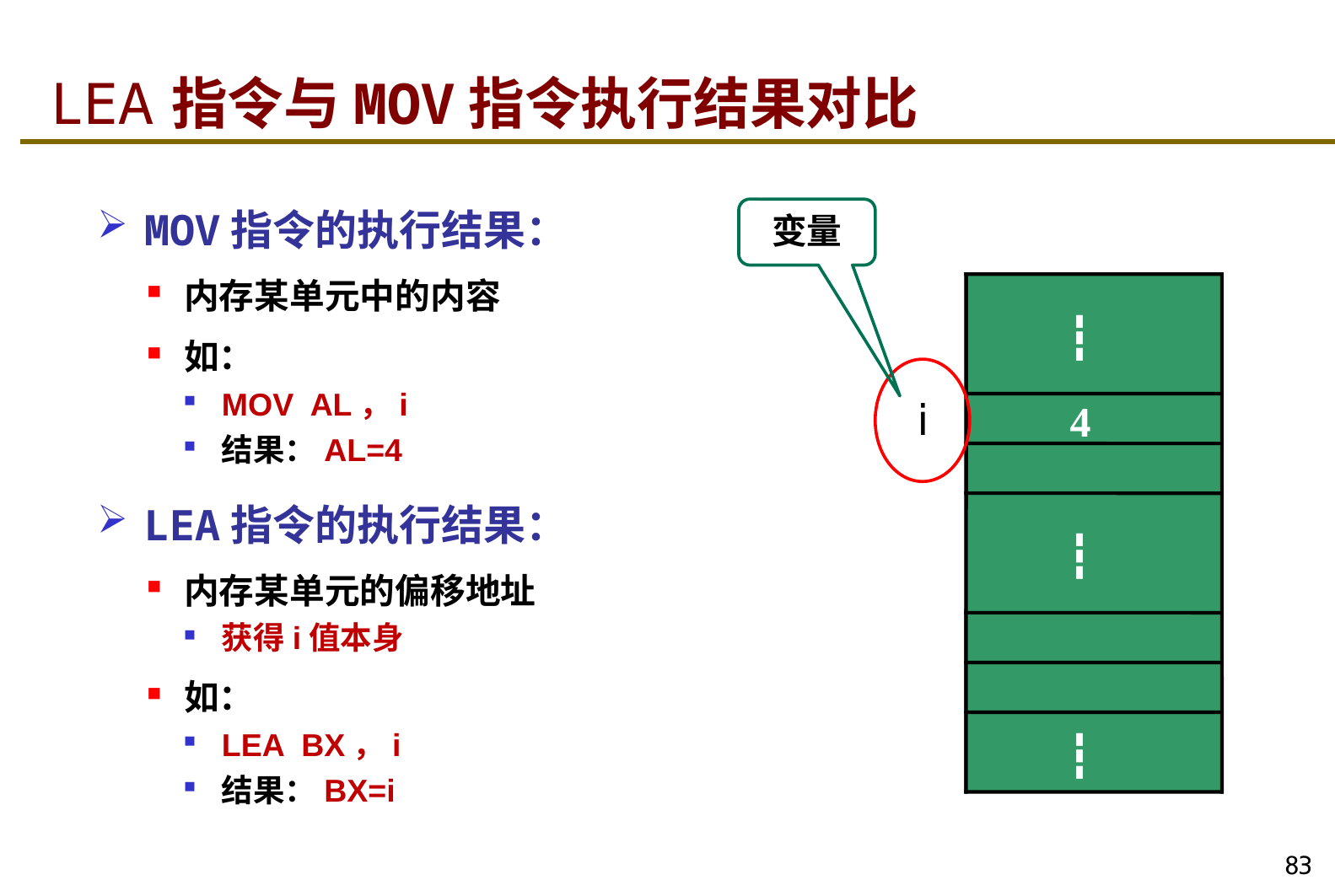

# LEA指令与MOV指令执行结果对比
MOV指令的执行结果：
内存某单元中的内容
如：
MOV  AL，i
结果：AL=4
LEA指令的执行结果：
内存某单元的偏移地址
获得i值本身
如：
LEA  BX，i
结果：BX=i
变量

┇
  4

┇

┇

i
83